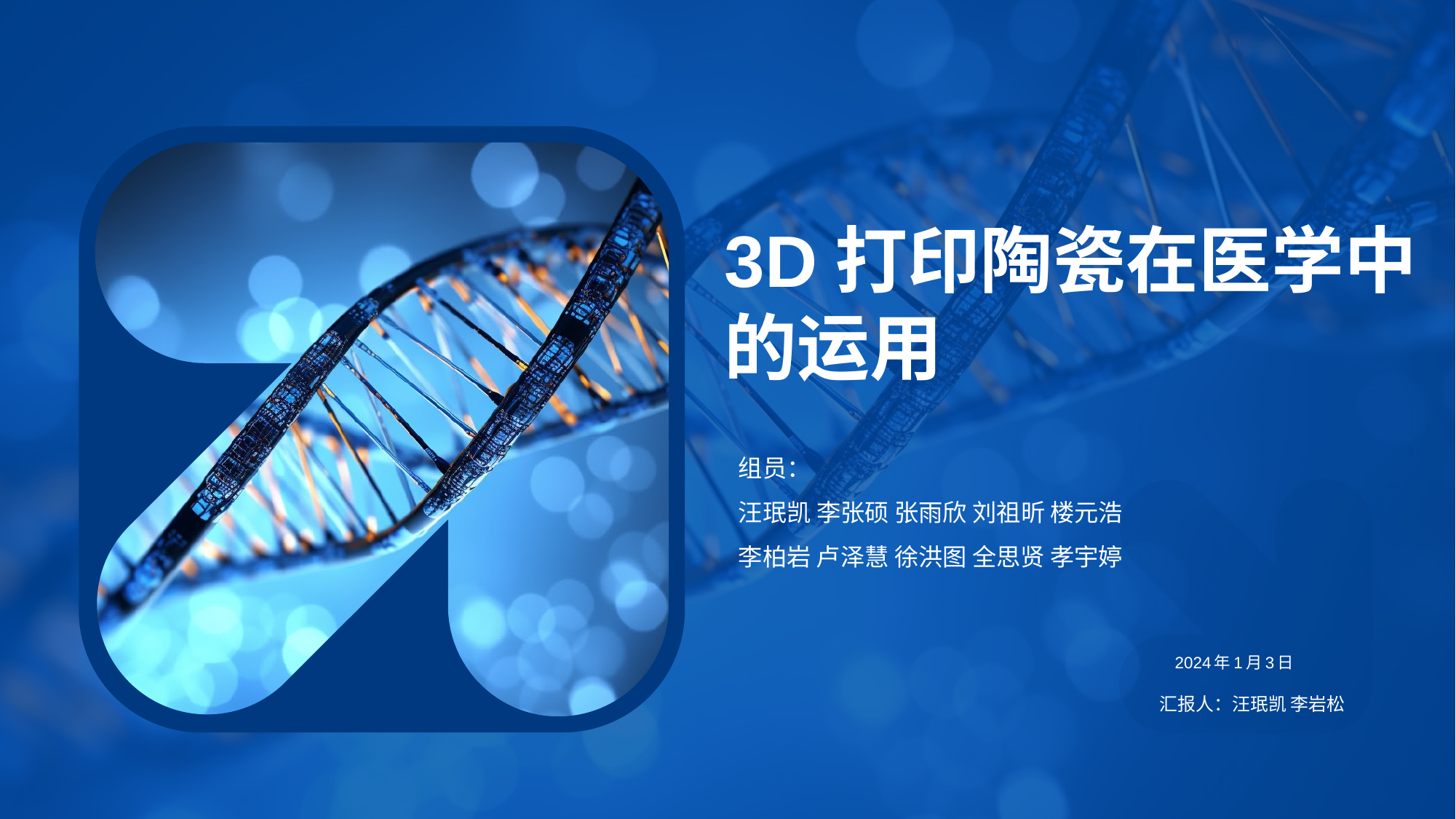

# 3D打印陶瓷在医学中 的运用
组员：
汪珉凯 李张硕 张雨欣 刘祖昕 楼元浩
李柏岩 卢泽慧 徐洪图 全思贤 孝宇婷
2024年1月3日
汇报人：汪珉凯 李岩松